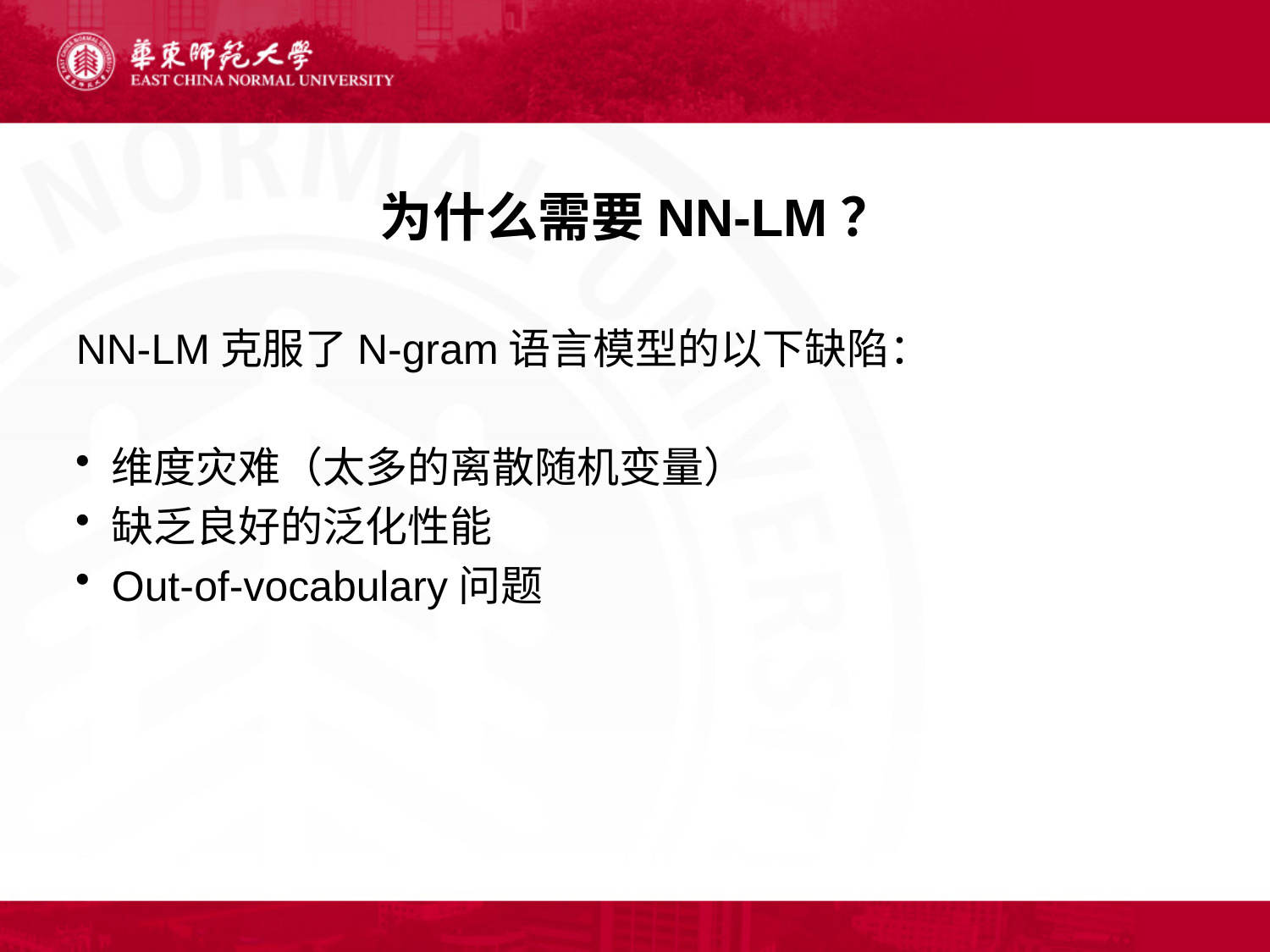

# 为什么需要NN-LM？
NN-LM克服了N-gram语言模型的以下缺陷：

维度灾难（太多的离散随机变量）
缺乏良好的泛化性能
Out-of-vocabulary问题